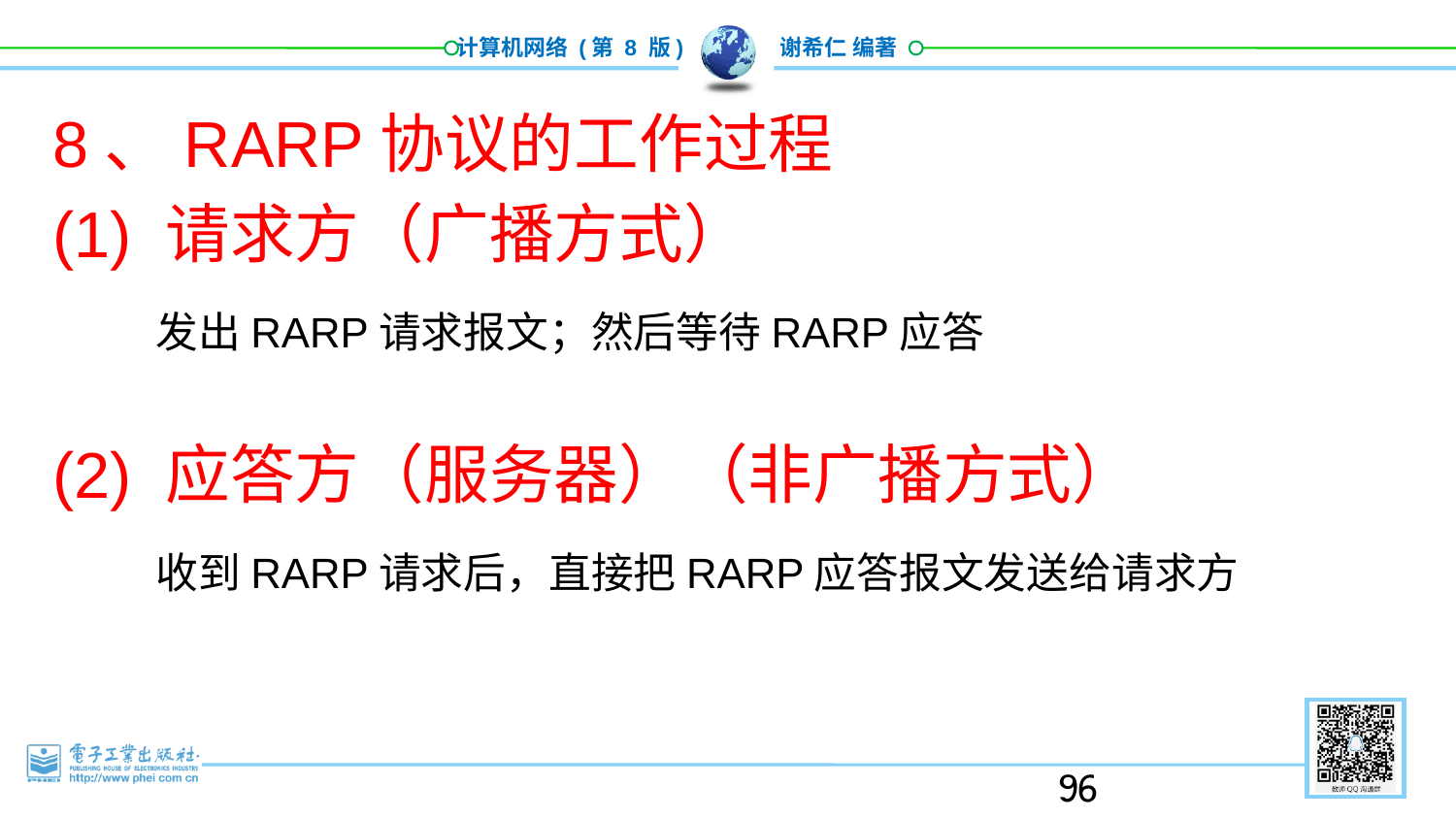

8、RARP协议的工作过程
(1) 请求方（广播方式）
      发出RARP请求报文；然后等待RARP应答

(2) 应答方（服务器）（非广播方式）
      收到RARP请求后，直接把RARP应答报文发送给请求方

96